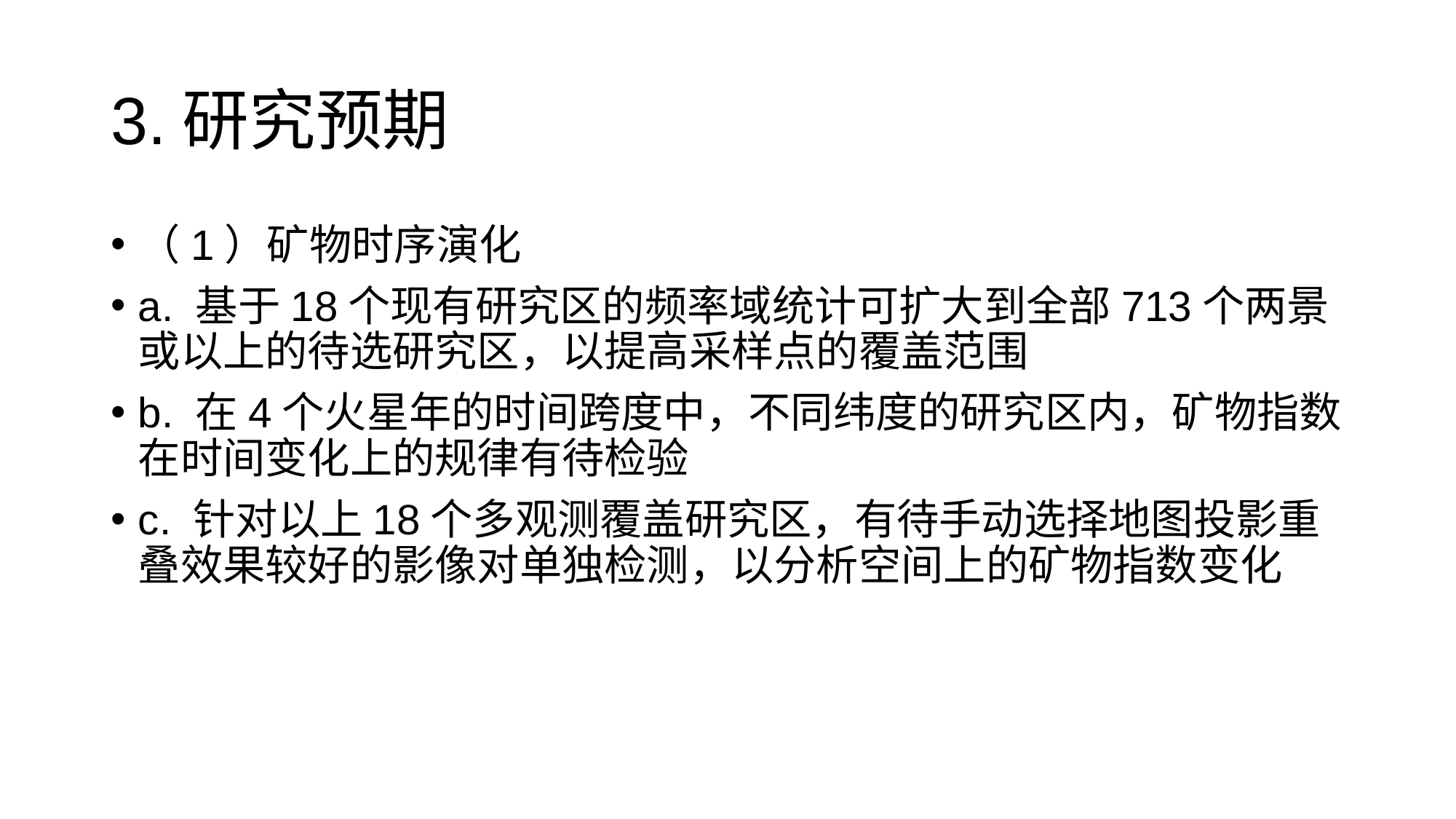

# 3.研究预期
（1）矿物时序演化
a. 基于18个现有研究区的频率域统计可扩大到全部713个两景或以上的待选研究区，以提高采样点的覆盖范围
b. 在4个火星年的时间跨度中，不同纬度的研究区内，矿物指数在时间变化上的规律有待检验
c. 针对以上18个多观测覆盖研究区，有待手动选择地图投影重叠效果较好的影像对单独检测，以分析空间上的矿物指数变化